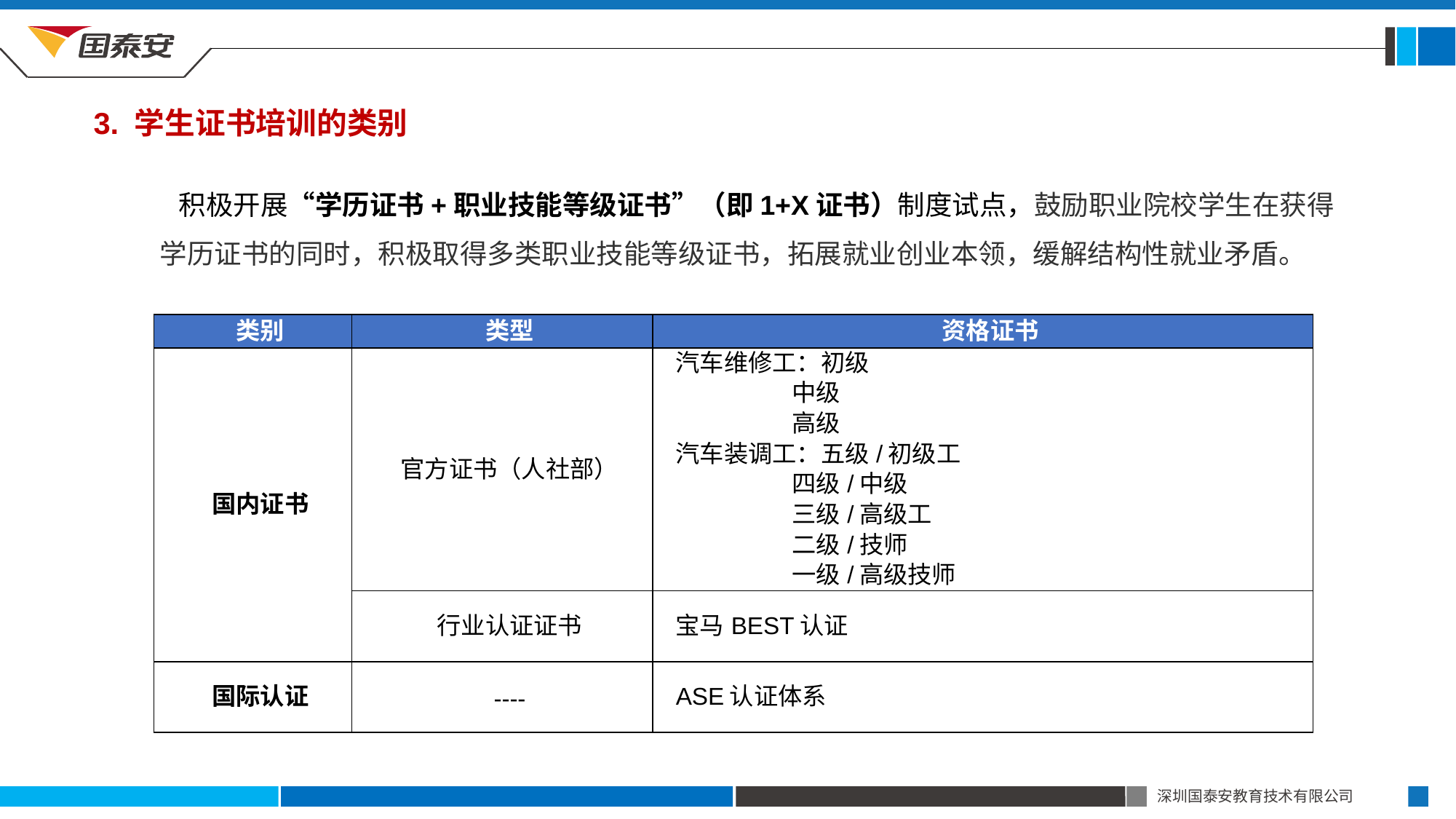

3. 学生证书培训的类别
  积极开展“学历证书+职业技能等级证书”（即1+X证书）制度试点，鼓励职业院校学生在获得学历证书的同时，积极取得多类职业技能等级证书，拓展就业创业本领，缓解结构性就业矛盾。

| 类别 | 类型 | 资格证书 |
| --- | --- | --- |
| 国内证书 | 官方证书（人社部） | 汽车维修工：初级 中级 高级 汽车装调工：五级/初级工 四级/中级 三级/高级工 二级/技师 一级/高级技师 |
|  | 行业认证证书 | 宝马BEST认证 |
| 国际认证 | ---- | ASE认证体系 |